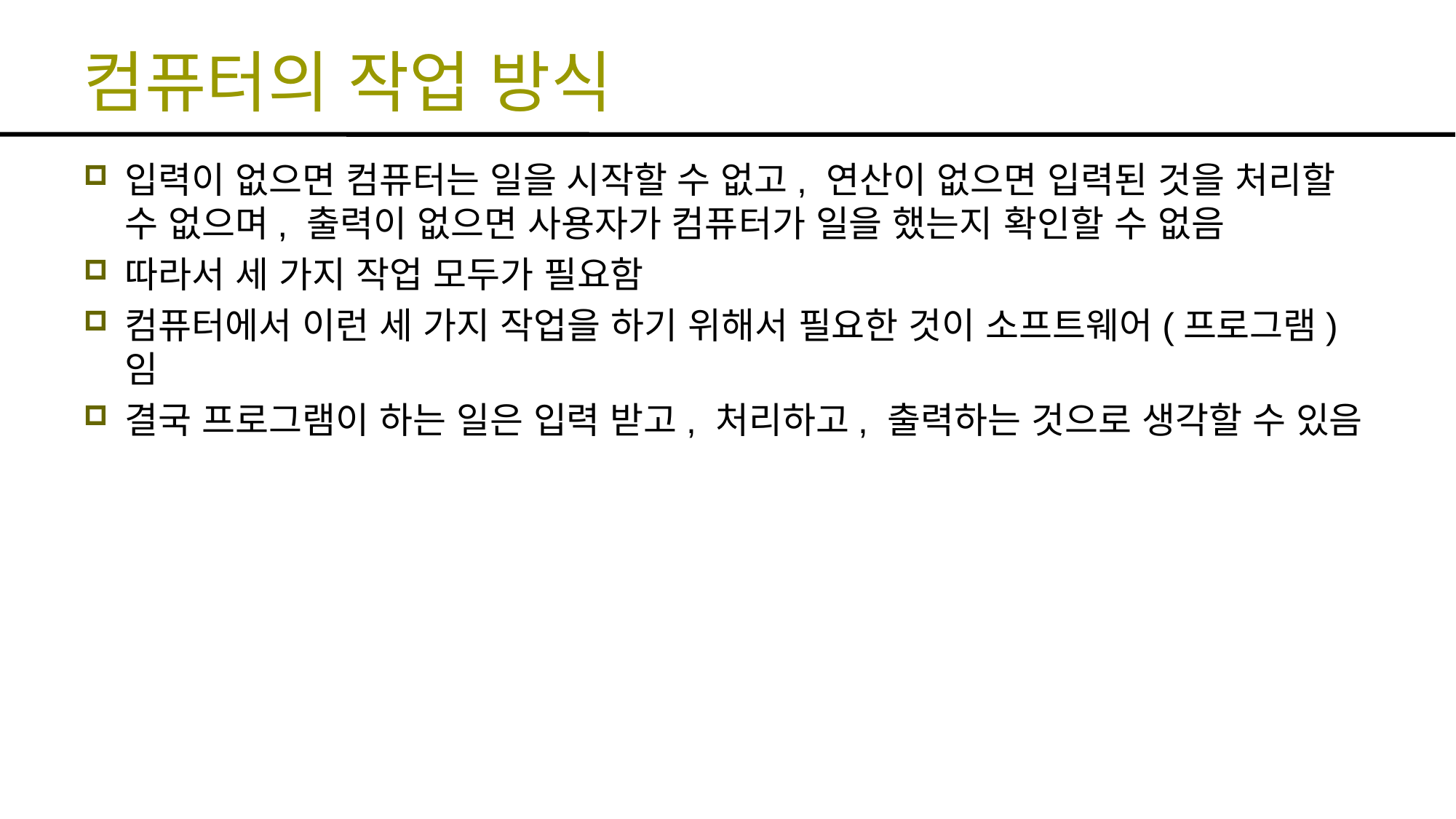

# 컴퓨터의 작업 방식
입력이 없으면 컴퓨터는 일을 시작할 수 없고, 연산이 없으면 입력된 것을 처리할 수 없으며, 출력이 없으면 사용자가 컴퓨터가 일을 했는지 확인할 수 없음
따라서 세 가지 작업 모두가 필요함
컴퓨터에서 이런 세 가지 작업을 하기 위해서 필요한 것이 소프트웨어(프로그램)임
결국 프로그램이 하는 일은 입력 받고, 처리하고, 출력하는 것으로 생각할 수 있음